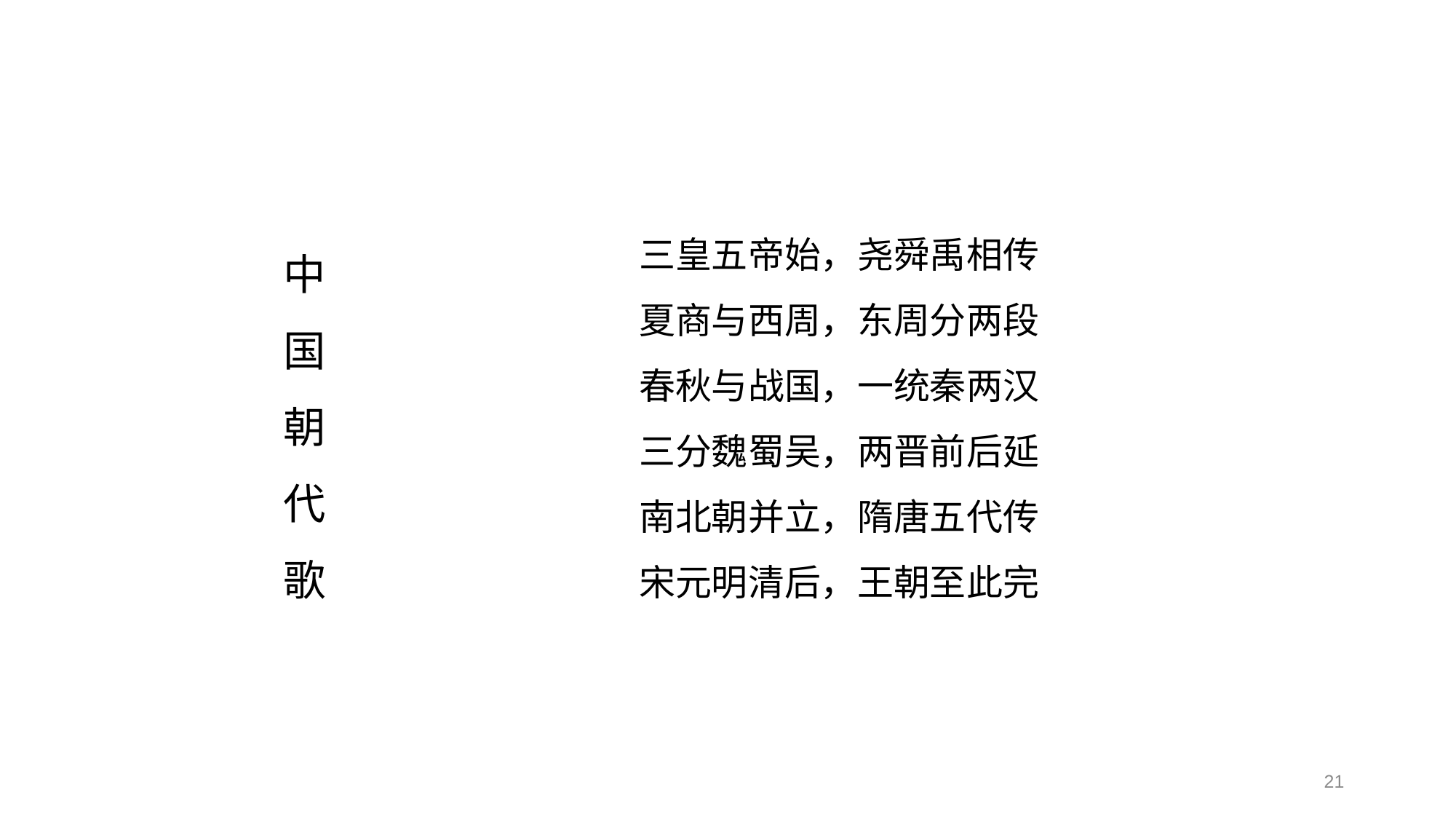

三皇五帝始，尧舜禹相传
夏商与西周，东周分两段
春秋与战国，一统秦两汉
三分魏蜀吴，两晋前后延
南北朝并立，隋唐五代传
宋元明清后，王朝至此完
中国朝代歌
21